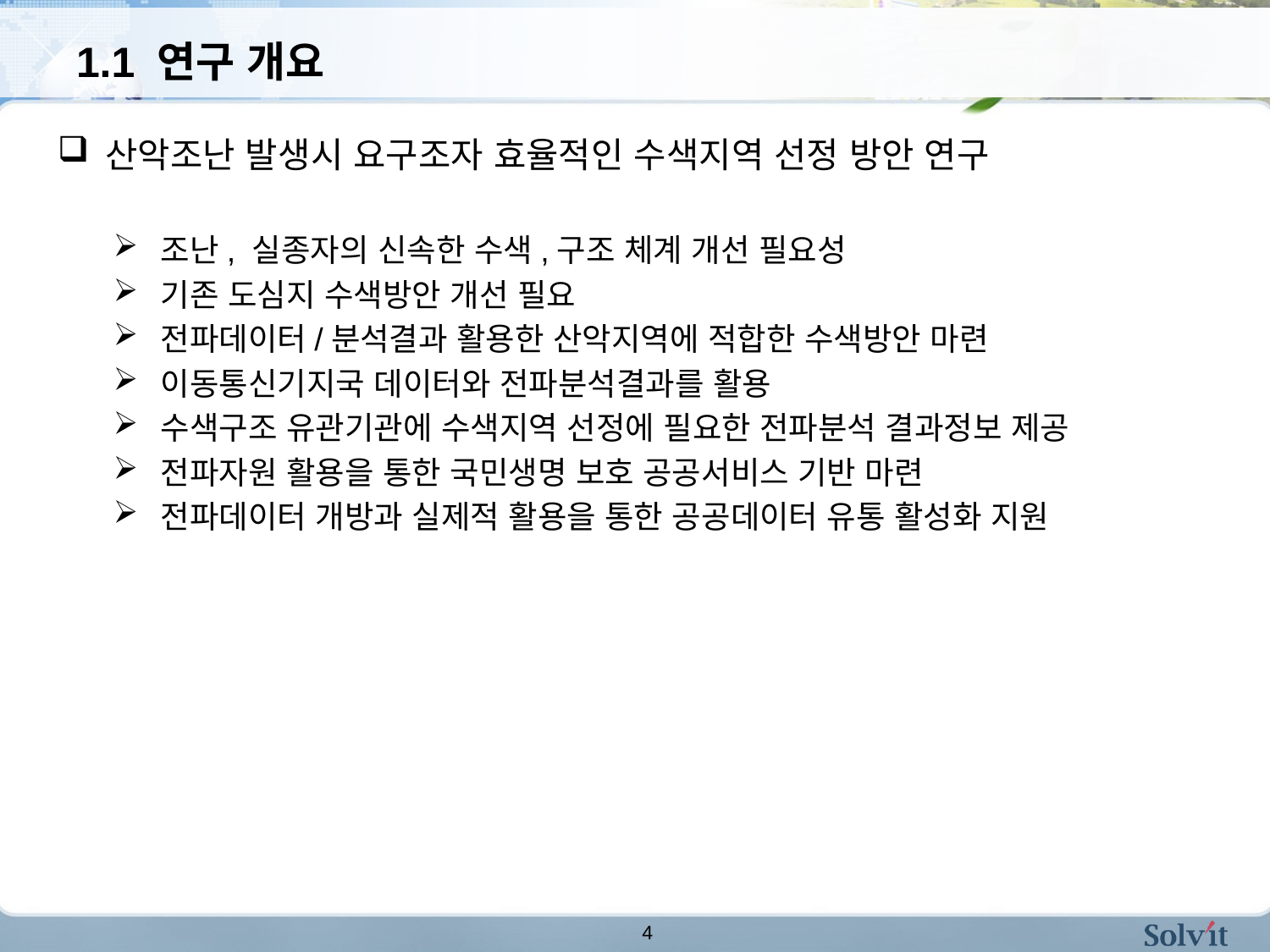

# 1.1 연구 개요
산악조난 발생시 요구조자 효율적인 수색지역 선정 방안 연구

조난, 실종자의 신속한 수색,구조 체계 개선 필요성
기존 도심지 수색방안 개선 필요
전파데이터/분석결과 활용한 산악지역에 적합한 수색방안 마련
이동통신기지국 데이터와 전파분석결과를 활용
수색구조 유관기관에 수색지역 선정에 필요한 전파분석 결과정보 제공
전파자원 활용을 통한 국민생명 보호 공공서비스 기반 마련
전파데이터 개방과 실제적 활용을 통한 공공데이터 유통 활성화 지원

4